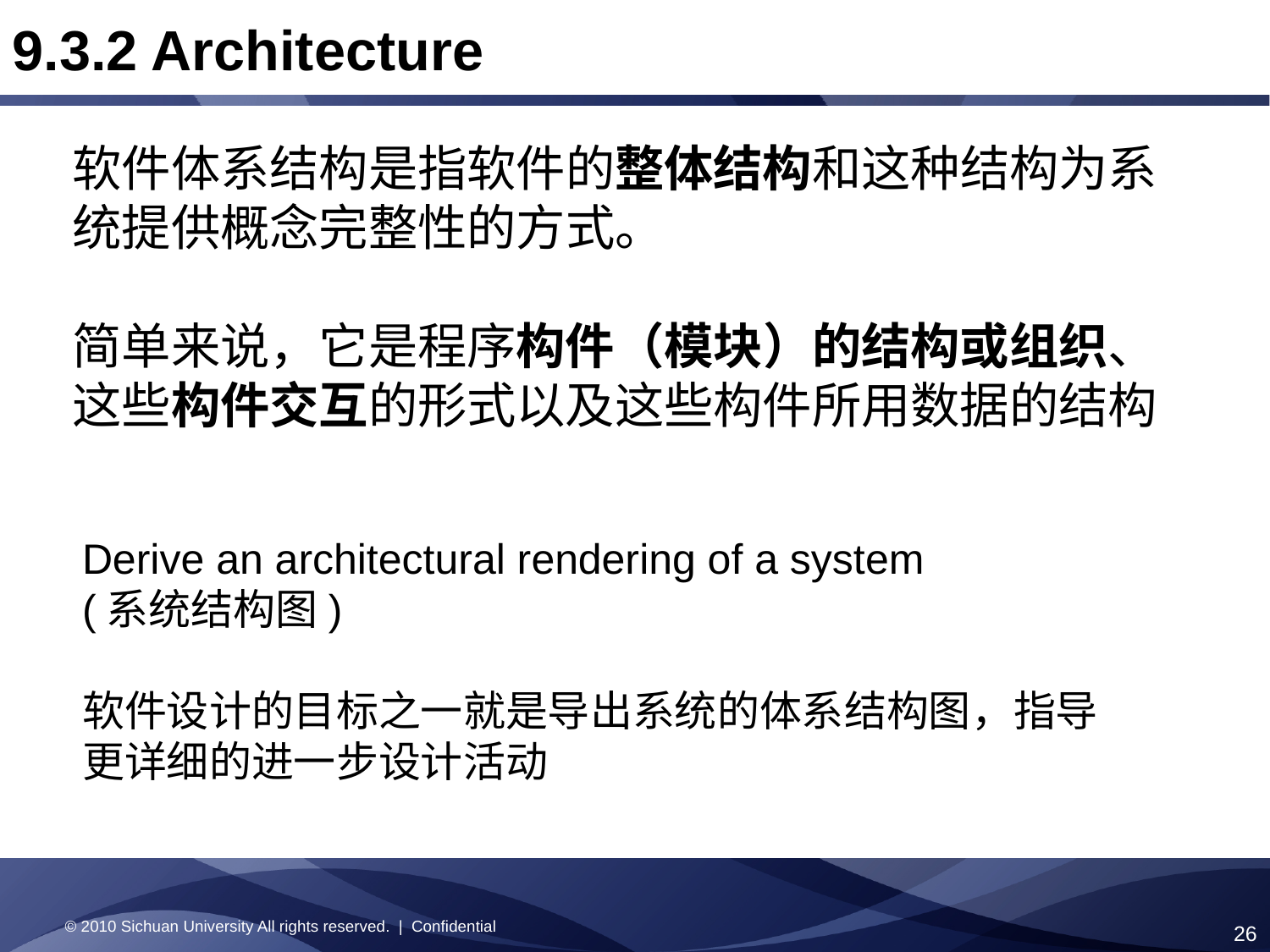

9.3.2 Architecture
软件体系结构是指软件的整体结构和这种结构为系统提供概念完整性的方式。

简单来说，它是程序构件（模块）的结构或组织、这些构件交互的形式以及这些构件所用数据的结构

Derive an architectural rendering of a system
(系统结构图)

软件设计的目标之一就是导出系统的体系结构图，指导更详细的进一步设计活动
© 2010 Sichuan University All rights reserved.  |  Confidential
26